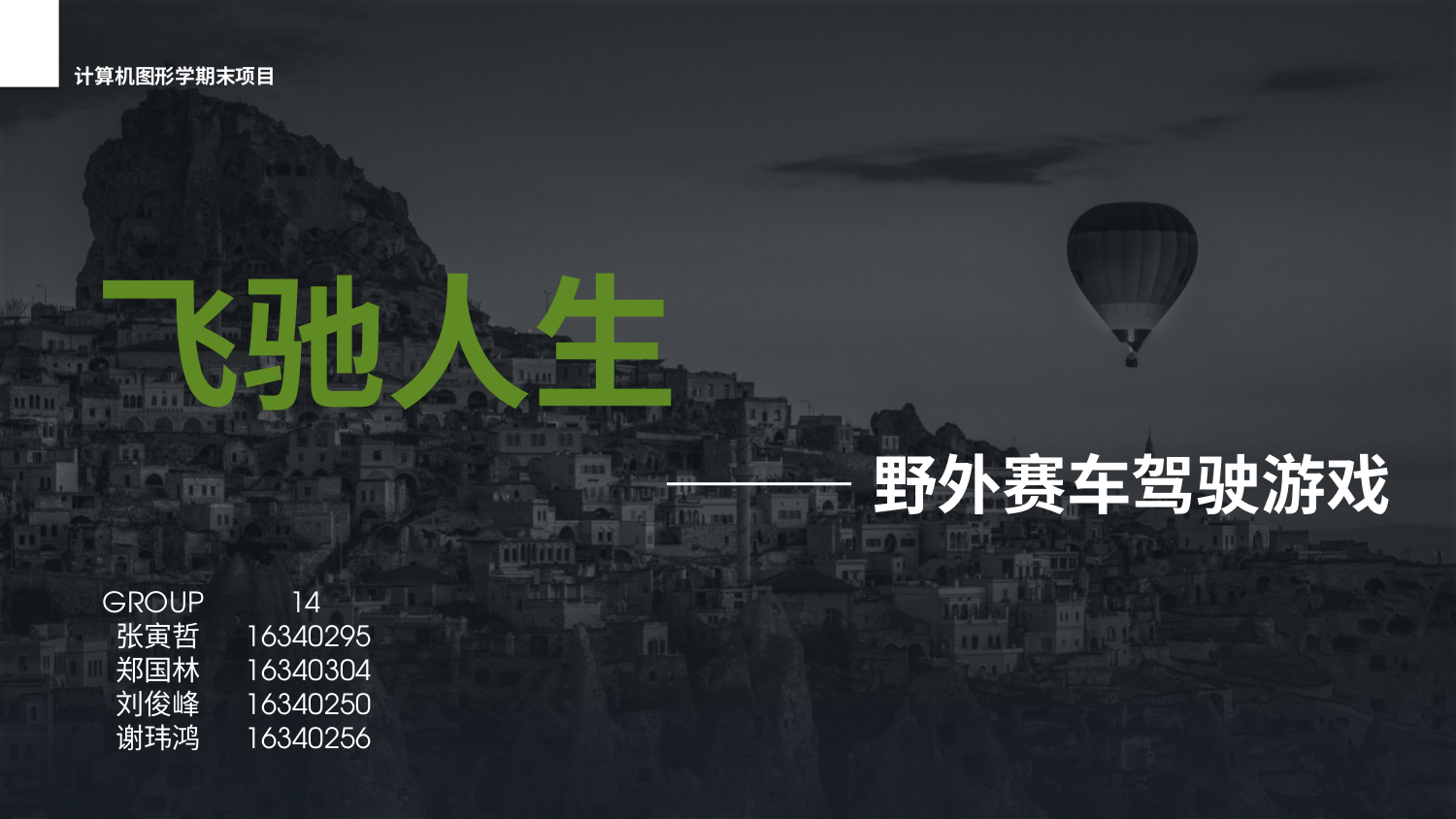

计算机图形学期末项目
飞驰人生
———野外赛车驾驶游戏

GROUP           14
 张寅哲      16340295
 郑国林      16340304
 刘俊峰      16340250
 谢玮鸿      16340256